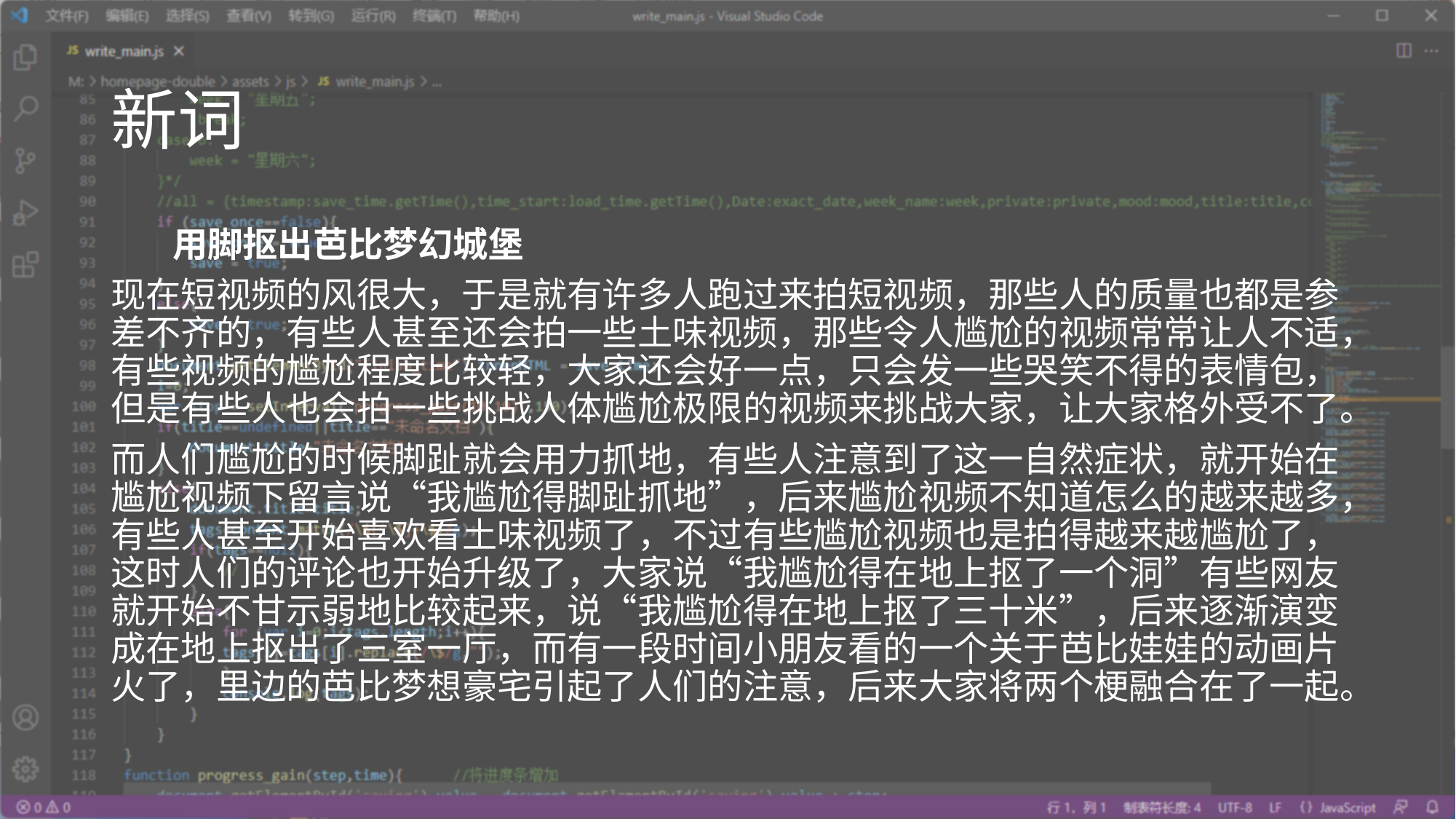

# 新词
       用脚抠出芭比梦幻城堡
现在短视频的风很大，于是就有许多人跑过来拍短视频，那些人的质量也都是参差不齐的，有些人甚至还会拍一些土味视频，那些令人尴尬的视频常常让人不适，有些视频的尴尬程度比较轻，大家还会好一点，只会发一些哭笑不得的表情包，但是有些人也会拍一些挑战人体尴尬极限的视频来挑战大家，让大家格外受不了。
而人们尴尬的时候脚趾就会用力抓地，有些人注意到了这一自然症状，就开始在尴尬视频下留言说“我尴尬得脚趾抓地”，后来尴尬视频不知道怎么的越来越多，有些人甚至开始喜欢看土味视频了，不过有些尴尬视频也是拍得越来越尴尬了，这时人们的评论也开始升级了，大家说“我尴尬得在地上抠了一个洞”有些网友就开始不甘示弱地比较起来，说“我尴尬得在地上抠了三十米”，后来逐渐演变成在地上抠出了三室一厅，而有一段时间小朋友看的一个关于芭比娃娃的动画片火了，里边的芭比梦想豪宅引起了人们的注意，后来大家将两个梗融合在了一起。